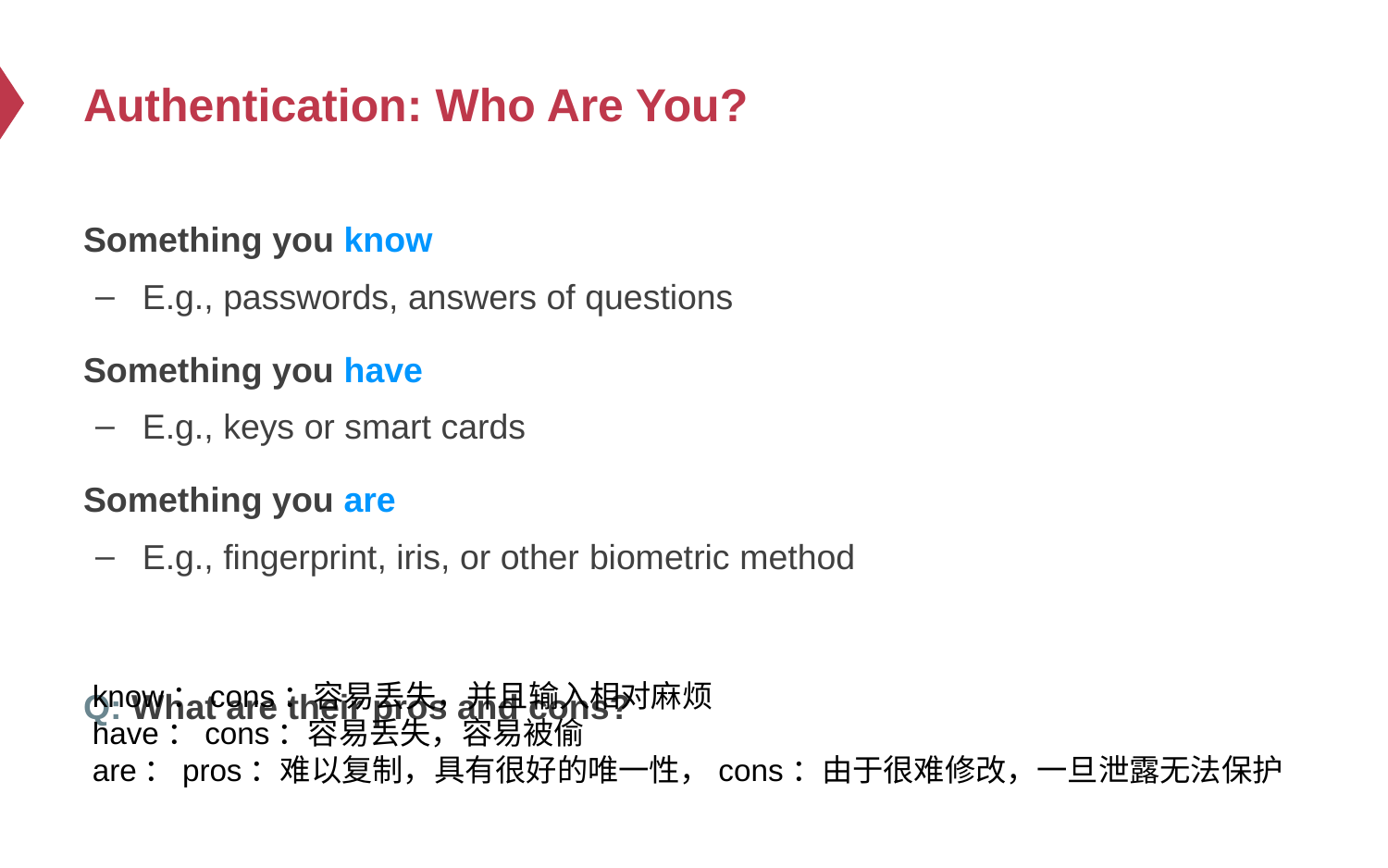

# Authentication: Who Are You?
Something you know
E.g., passwords, answers of questions
Something you have
E.g., keys or smart cards
Something you are
E.g., fingerprint, iris, or other biometric method

Q: What are their pros and cons?
know：cons：容易丢失，并且输入相对麻烦
have：cons：容易丢失，容易被偷
are：pros：难以复制，具有很好的唯一性，cons：由于很难修改，一旦泄露无法保护